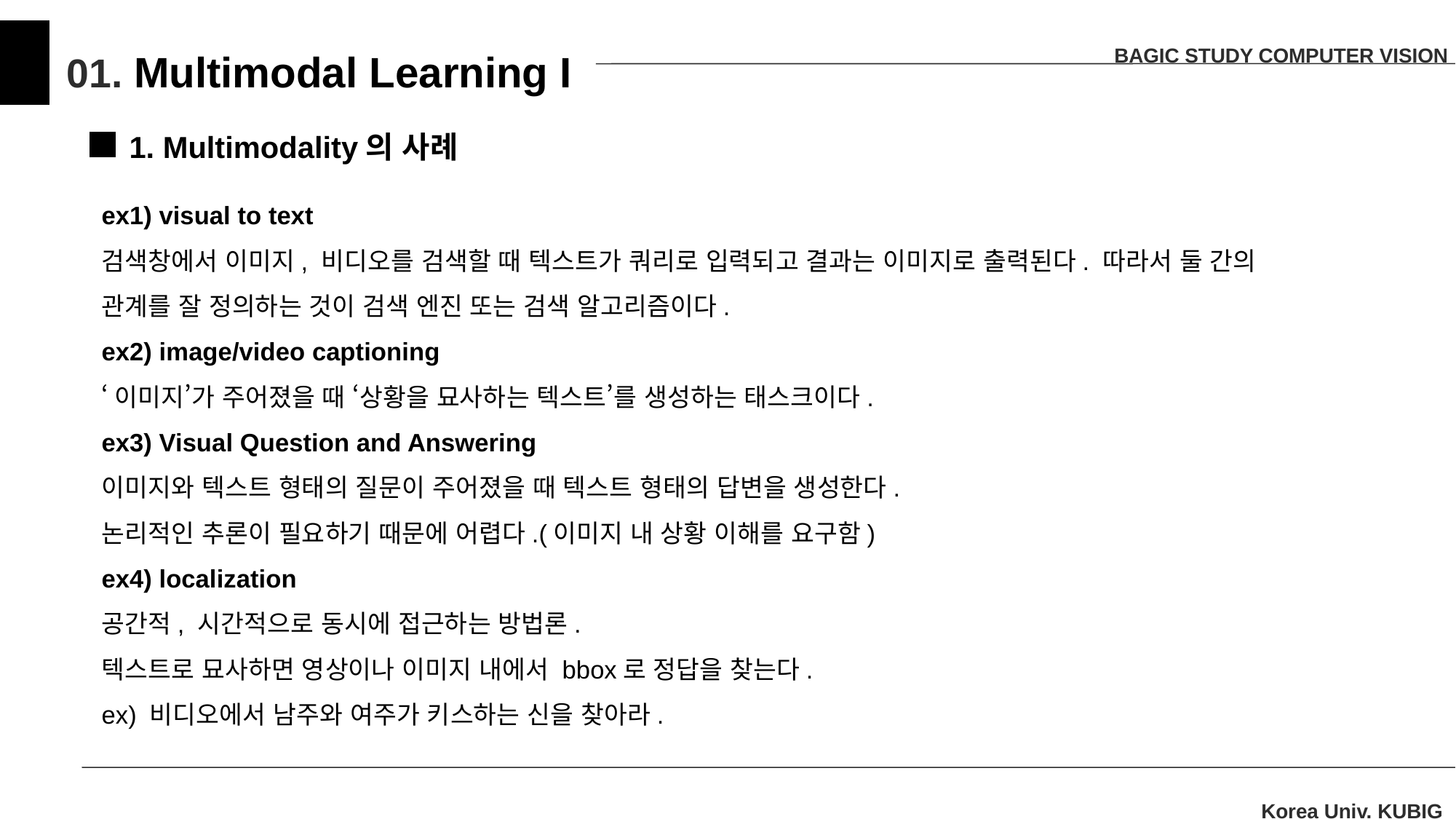

BAGIC STUDY COMPUTER VISION
01. Multimodal Learning I

1. Multimodality의 사례

ex1) visual to text
검색창에서 이미지, 비디오를 검색할 때 텍스트가 쿼리로 입력되고 결과는 이미지로 출력된다. 따라서 둘 간의 관계를 잘 정의하는 것이 검색 엔진 또는 검색 알고리즘이다.
ex2) image/video captioning
‘이미지’가 주어졌을 때 ‘상황을 묘사하는 텍스트’를 생성하는 태스크이다.
ex3) Visual Question and Answering
이미지와 텍스트 형태의 질문이 주어졌을 때 텍스트 형태의 답변을 생성한다.
논리적인 추론이 필요하기 때문에 어렵다.(이미지 내 상황 이해를 요구함)
ex4) localization
공간적, 시간적으로 동시에 접근하는 방법론.
텍스트로 묘사하면 영상이나 이미지 내에서 bbox로 정답을 찾는다.
ex) 비디오에서 남주와 여주가 키스하는 신을 찾아라.
Korea Univ. KUBIG